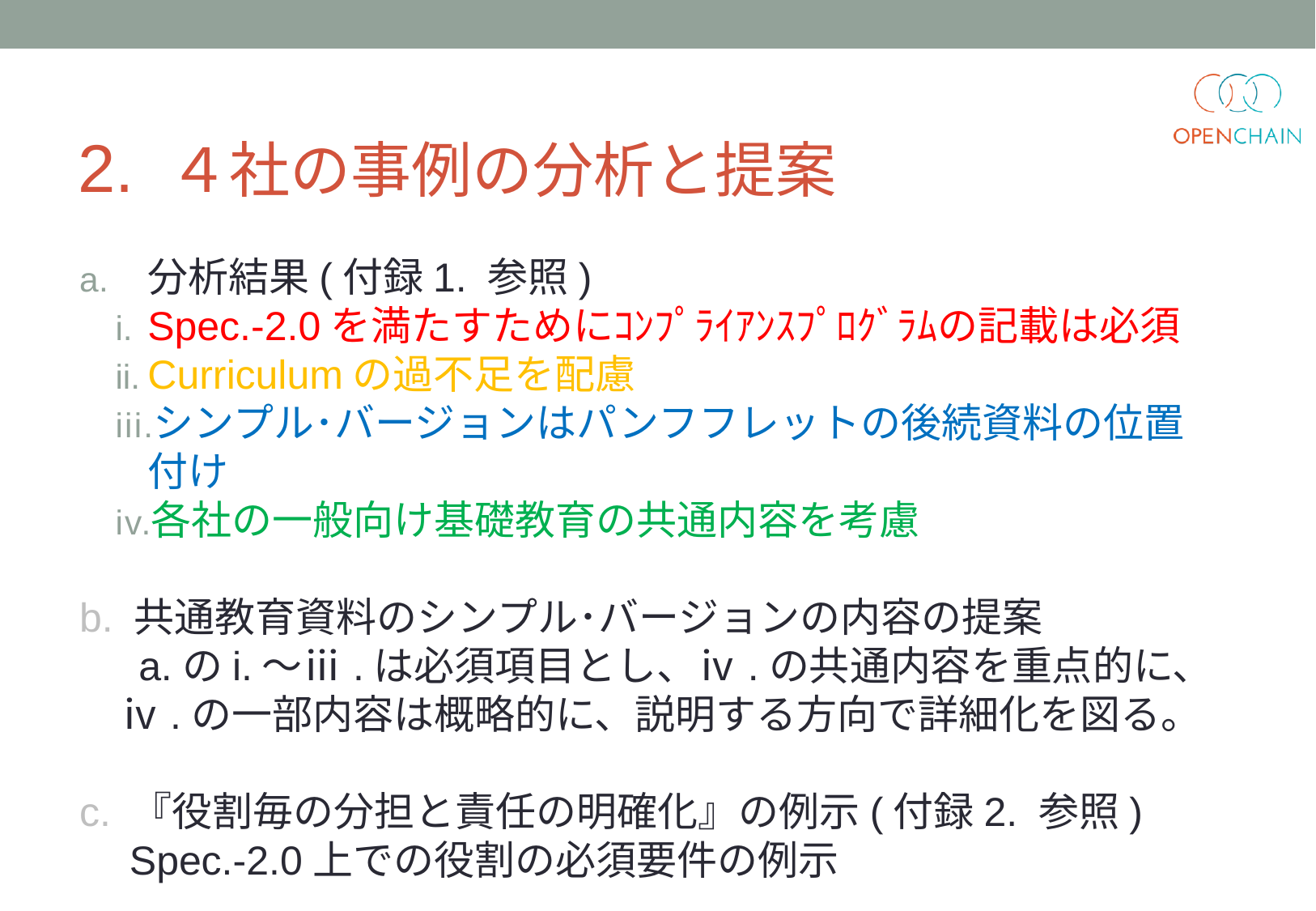

# 2. ４社の事例の分析と提案
分析結果(付録1. 参照)
Spec.-2.0を満たすためにｺﾝﾌﾟﾗｲｱﾝｽﾌﾟﾛｸﾞﾗﾑの記載は必須
Curriculumの過不足を配慮
シンプル･バージョンはパンフフレットの後続資料の位置
付け
各社の一般向け基礎教育の共通内容を考慮

b. 共通教育資料のシンプル･バージョンの内容の提案
 　a.のi.～ⅲ.は必須項目とし、ⅳ.の共通内容を重点的に、
　ⅳ.の一部内容は概略的に、説明する方向で詳細化を図る。

c. 『役割毎の分担と責任の明確化』の例示(付録2. 参照)
　Spec.-2.0上での役割の必須要件の例示